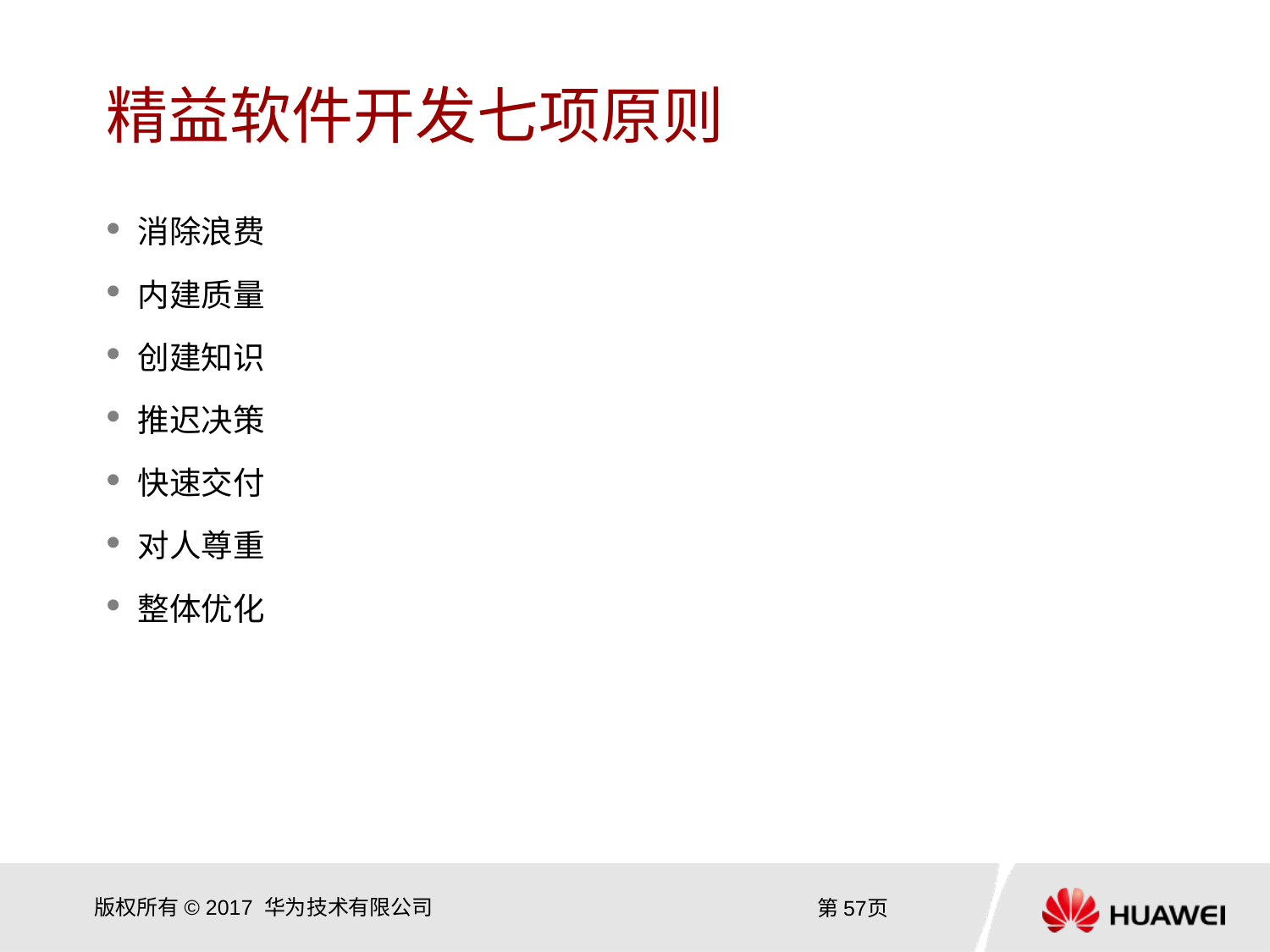

# 精益软件开发七项原则
消除浪费
内建质量
创建知识
推迟决策
快速交付
对人尊重
整体优化